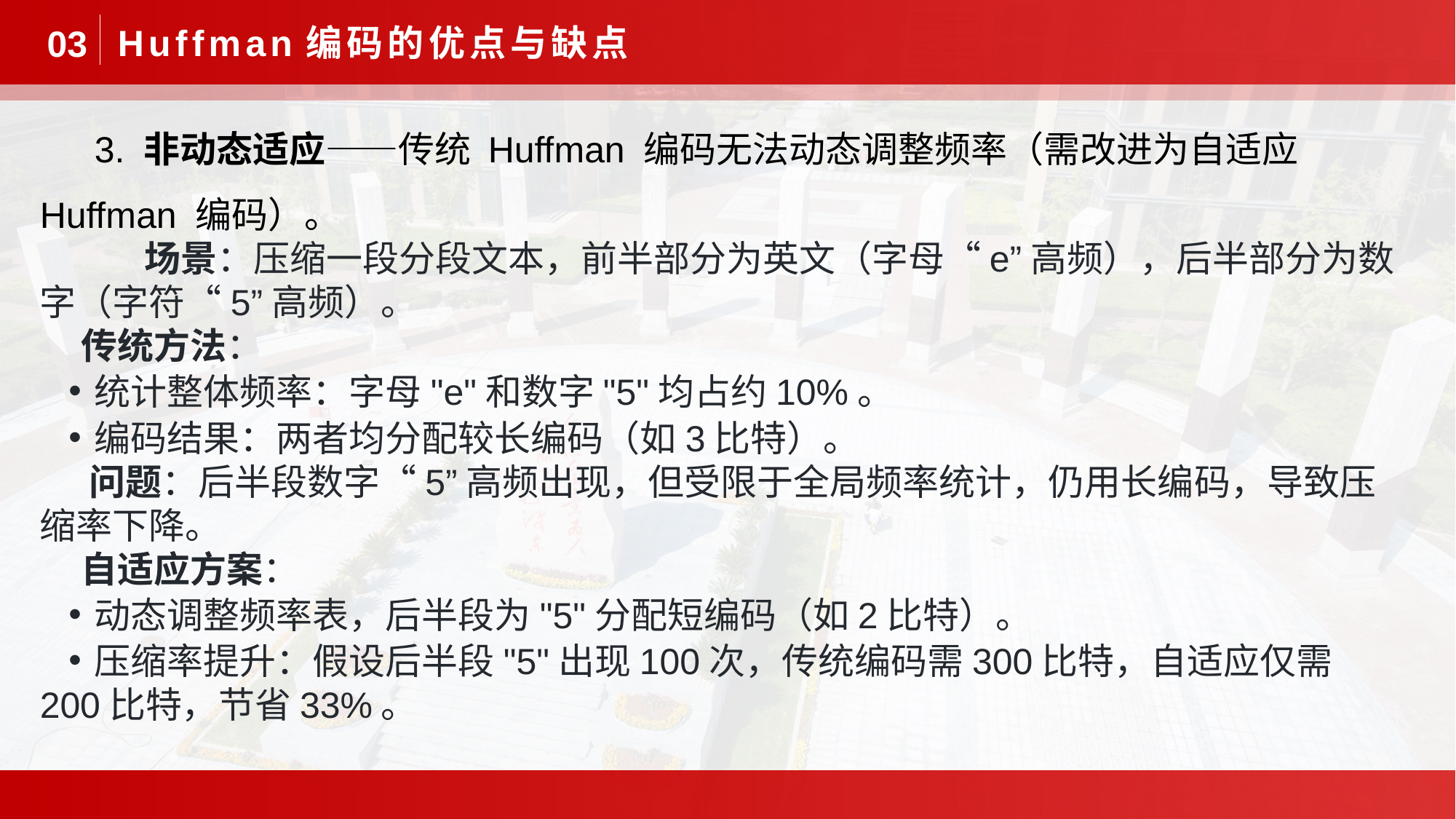

Huffman编码的优点与缺点
03
3. 非动态适应——传统 Huffman 编码无法动态调整频率（需改进为自适应 Huffman 编码）。
     场景：压缩一段分段文本，前半部分为英文（字母“e”高频），后半部分为数字（字符“5”高频）。
     传统方法：
统计整体频率：字母"e"和数字"5"均占约10%。
编码结果：两者均分配较长编码（如3比特）。
      问题：后半段数字“5”高频出现，但受限于全局频率统计，仍用长编码，导致压缩率下降。
     自适应方案：
动态调整频率表，后半段为"5"分配短编码（如2比特）。
压缩率提升：假设后半段"5"出现100次，传统编码需300比特，自适应仅需200比特，节省33%。